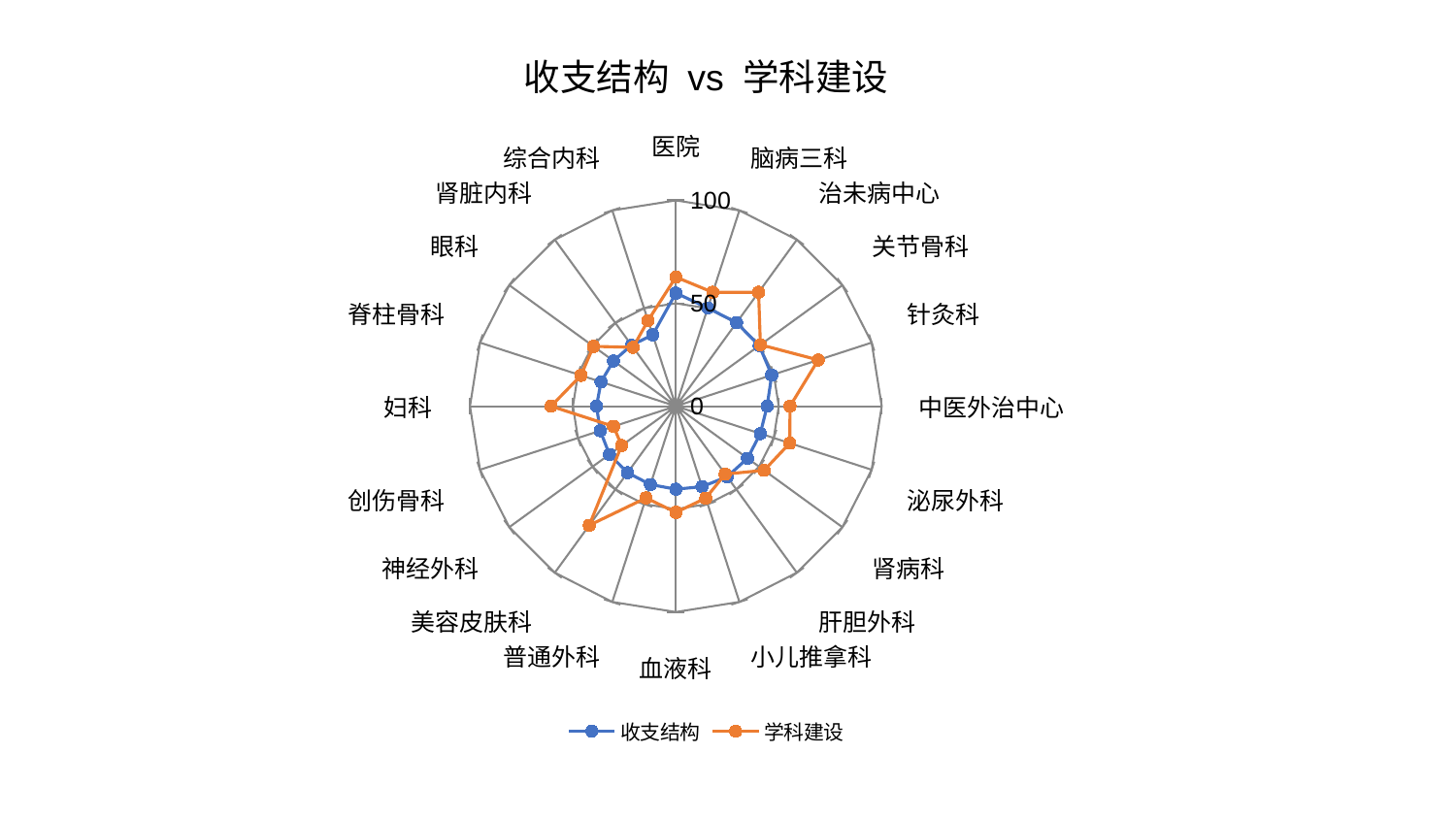

### Chart: 收支结构 vs 学科建设

| Category | 收支结构 | 学科建设 |
|---|---|---|
| 医院 | 54.95691693880128 | 62.73910434587565 |
| 脑病三科 | 50.215351961772676 | 58.18333491860853 |
| 治未病中心 | 50.194685779847056 | 68.39875391013786 |
| 关节骨科 | 50.09272656986431 | 50.77859639510896 |
| 针灸科 | 48.98117708475224 | 72.71394706399975 |
| 中医外治中心 | 44.34000276992137 | 55.47004550007859 |
| 泌尿外科 | 43.17385954096317 | 58.19733962770981 |
| 肾病科 | 43.06097378745656 | 53.03508656917459 |
| 肝胆外科 | 42.41040369024168 | 40.79518348102327 |
| 小儿推拿科 | 41.113942013215905 | 47.00505766480931 |
| 血液科 | 40.36716182180111 | 51.587800956165594 |
| 普通外科 | 40.0156189112402 | 46.8836434609188 |
| 美容皮肤科 | 39.94106802908416 | 71.56933408587862 |
| 神经外科 | 39.881705884906665 | 32.55693631985723 |
| 创伤骨科 | 38.63435202880307 | 31.813725650420896 |
| 妇科 | 38.54295230049725 | 60.6177718293278 |
| 脊柱骨科 | 38.20355018248385 | 48.4526420569665 |
| 眼科 | 37.45709786176734 | 49.453948046758335 |
| 肾脏内科 | 36.658090339310135 | 35.37194005835514 |
| 综合内科 | 36.42999441454717 | 43.76856693188501 |
68